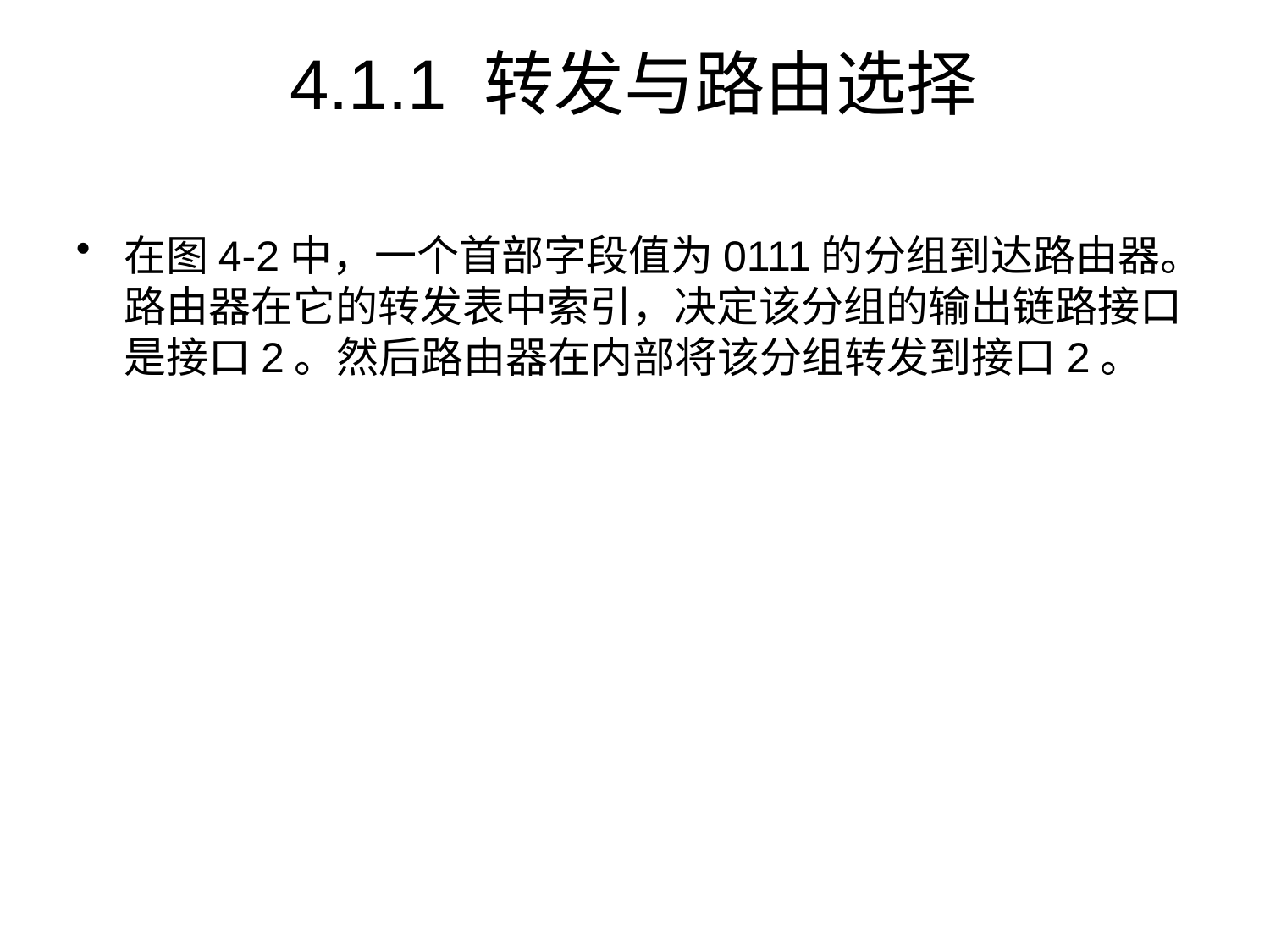

# 4.1.1 转发与路由选择
在图4-2中，一个首部字段值为0111的分组到达路由器。路由器在它的转发表中索引，决定该分组的输出链路接口是接口2。然后路由器在内部将该分组转发到接口2。